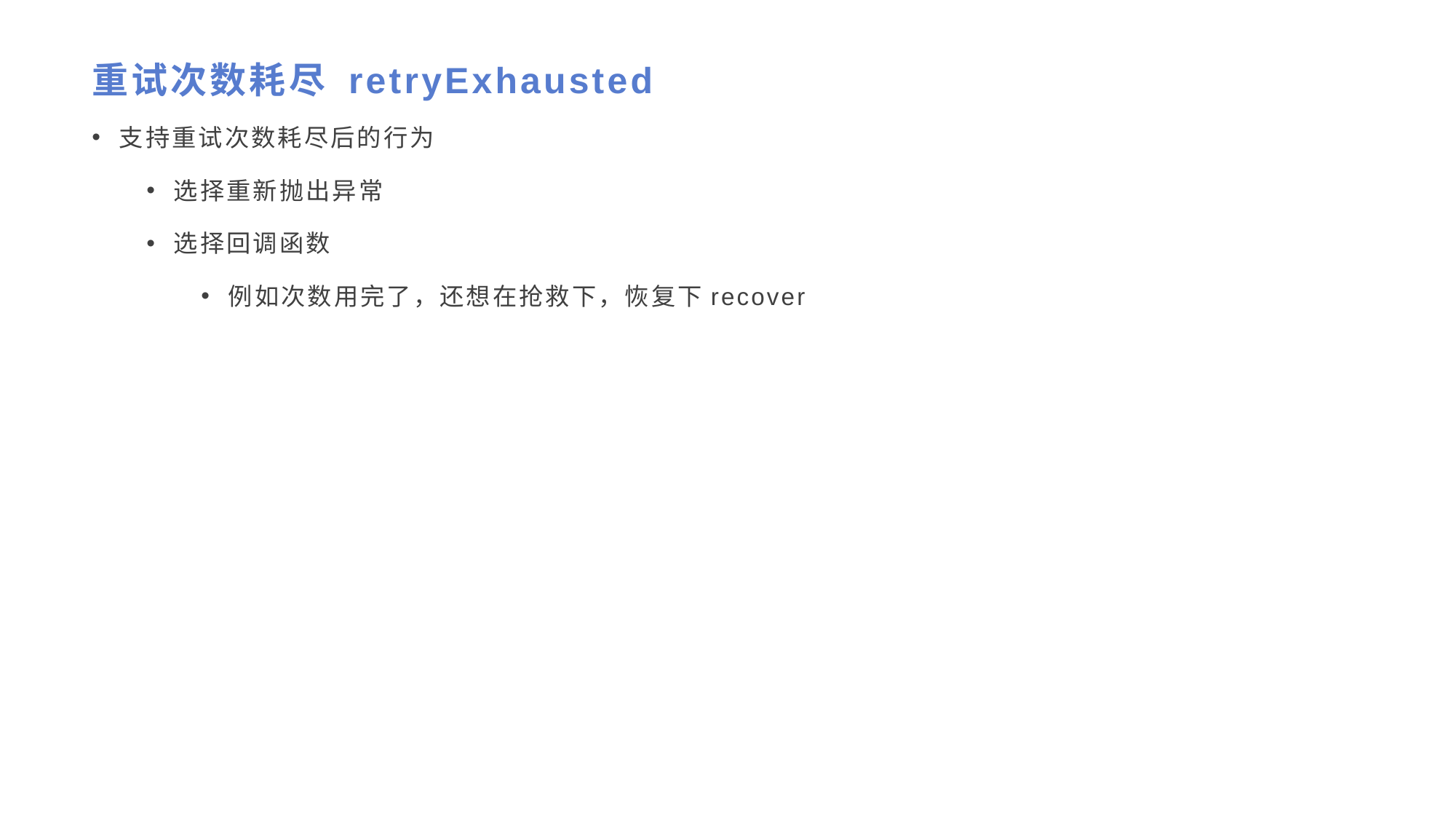

# 重试次数耗尽 retryExhausted
支持重试次数耗尽后的行为
选择重新抛出异常
选择回调函数
例如次数用完了，还想在抢救下，恢复下recover